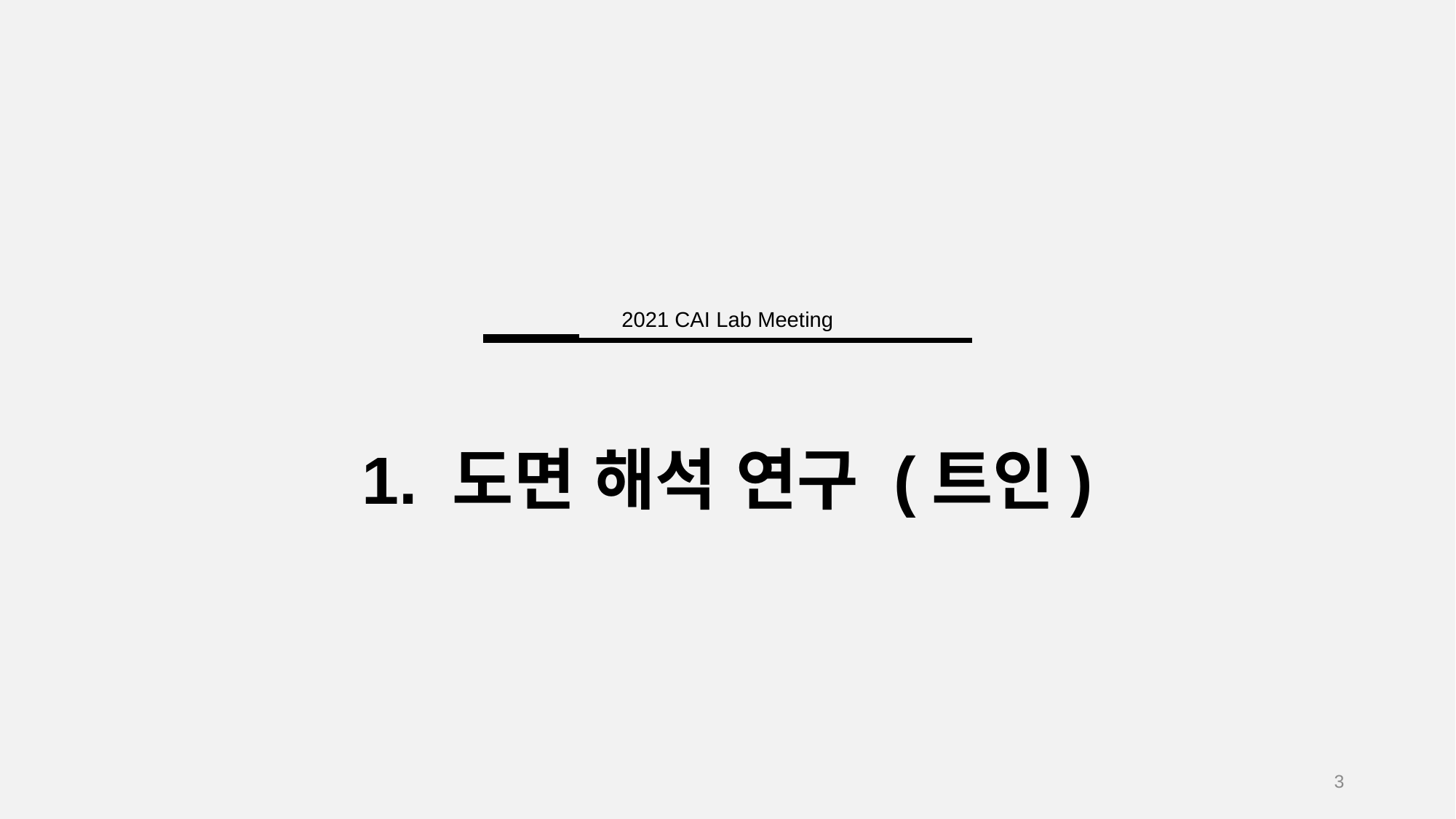

2021 CAI Lab Meeting

1. 도면 해석 연구 (트인)
3